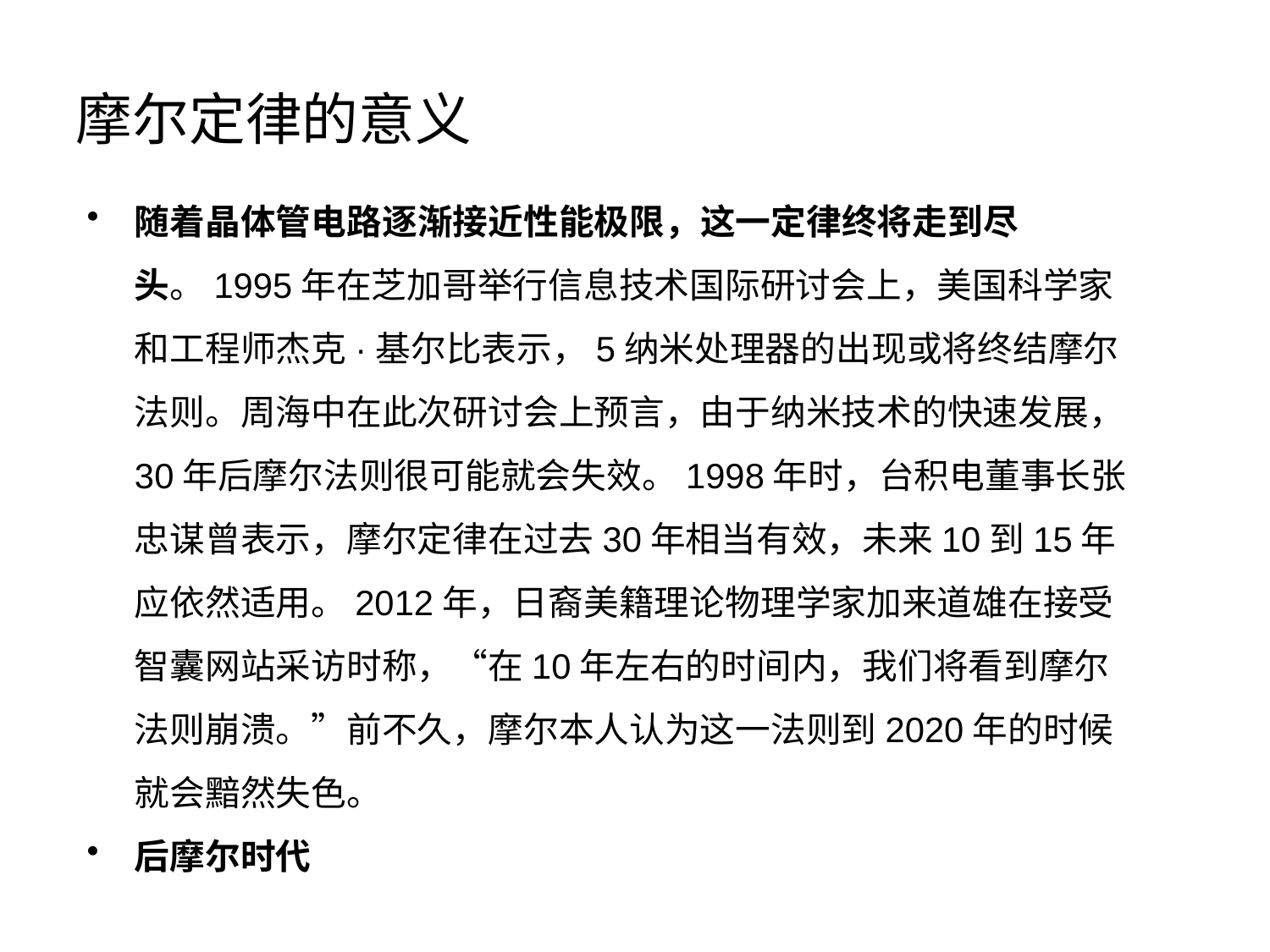

# 摩尔定律的意义
随着晶体管电路逐渐接近性能极限，这一定律终将走到尽头。1995年在芝加哥举行信息技术国际研讨会上，美国科学家和工程师杰克·基尔比表示，5纳米处理器的出现或将终结摩尔法则。周海中在此次研讨会上预言，由于纳米技术的快速发展，30年后摩尔法则很可能就会失效。1998年时，台积电董事长张忠谋曾表示，摩尔定律在过去30年相当有效，未来10到15年应依然适用。2012年，日裔美籍理论物理学家加来道雄在接受智囊网站采访时称，“在10年左右的时间内，我们将看到摩尔法则崩溃。”前不久，摩尔本人认为这一法则到2020年的时候就会黯然失色。
后摩尔时代